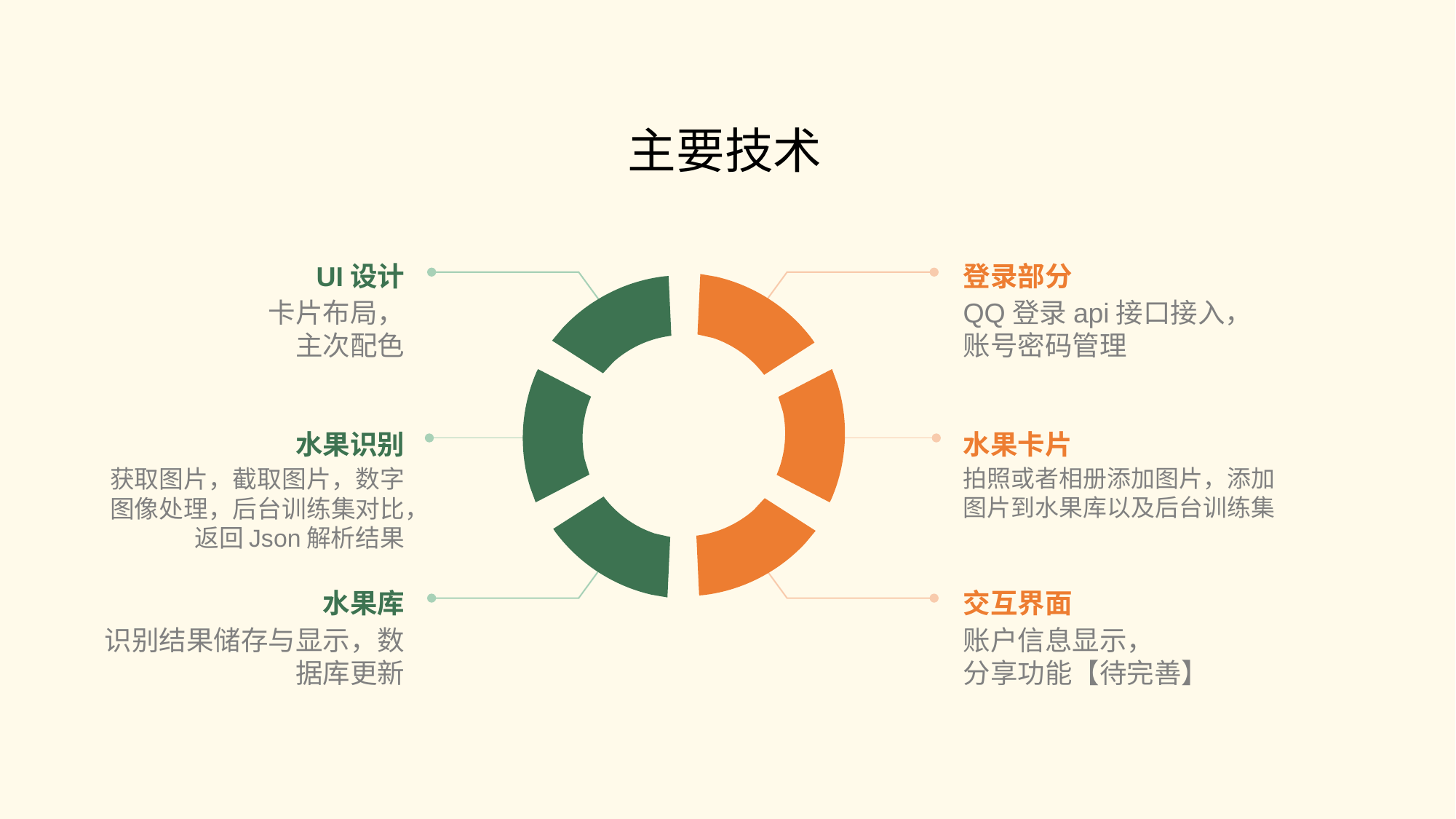

主要技术
UI设计
卡片布局，
主次配色
登录部分
QQ登录api接口接入，
账号密码管理

水果识别
获取图片，截取图片，数字图像处理，后台训练集对比，返回Json解析结果
水果卡片
拍照或者相册添加图片，添加图片到水果库以及后台训练集

水果库
识别结果储存与显示，数据库更新
交互界面
账户信息显示，
分享功能【待完善】